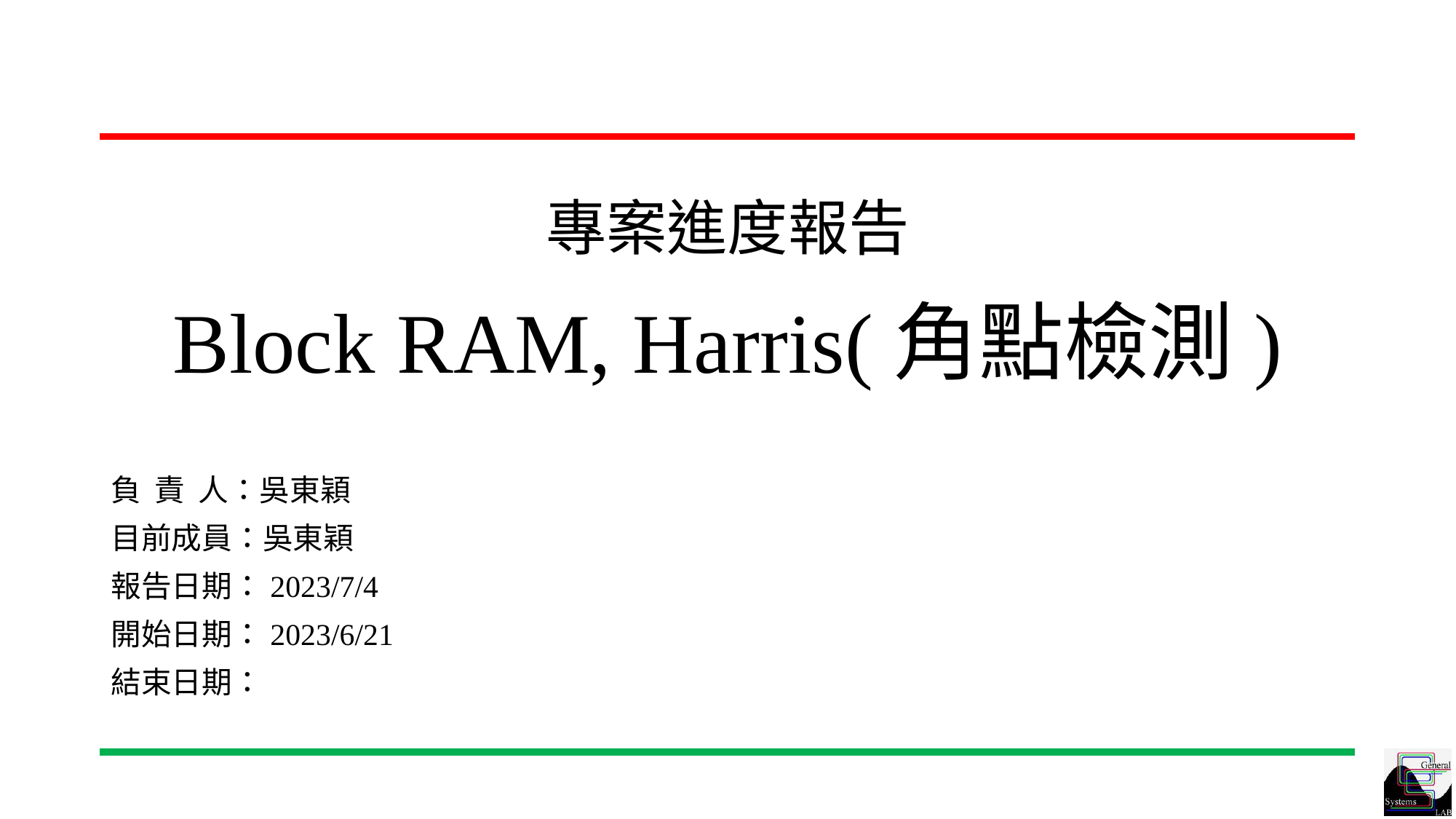

# 專案進度報告 Block RAM, Harris(角點檢測)
負  責  人：吳東穎
目前成員：吳東穎
報告日期：2023/7/4
開始日期：2023/6/21
結束日期：